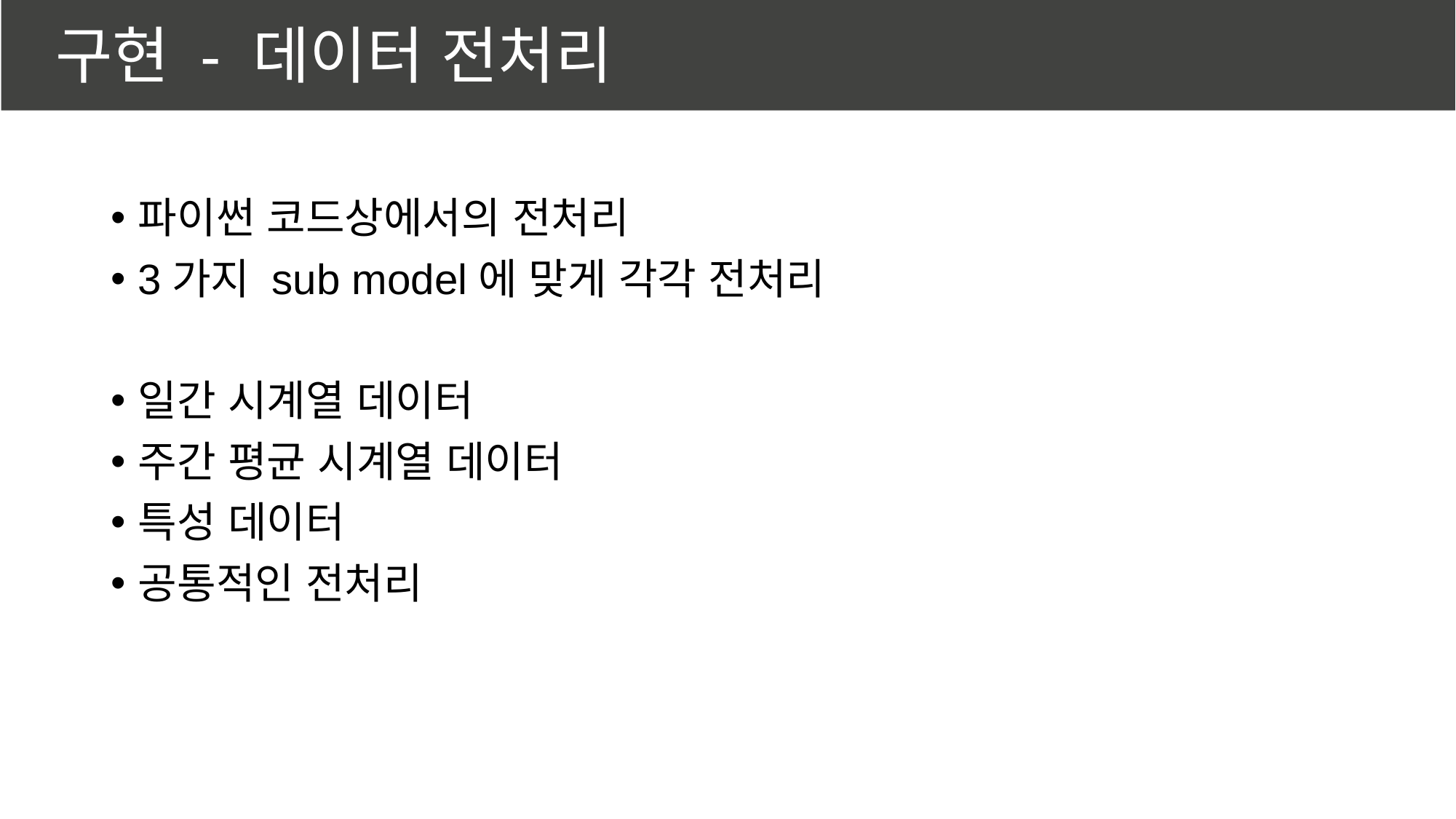

구현 - 데이터 전처리
파이썬 코드상에서의 전처리
3가지 sub model에 맞게 각각 전처리

일간 시계열 데이터
주간 평균 시계열 데이터
특성 데이터
공통적인 전처리